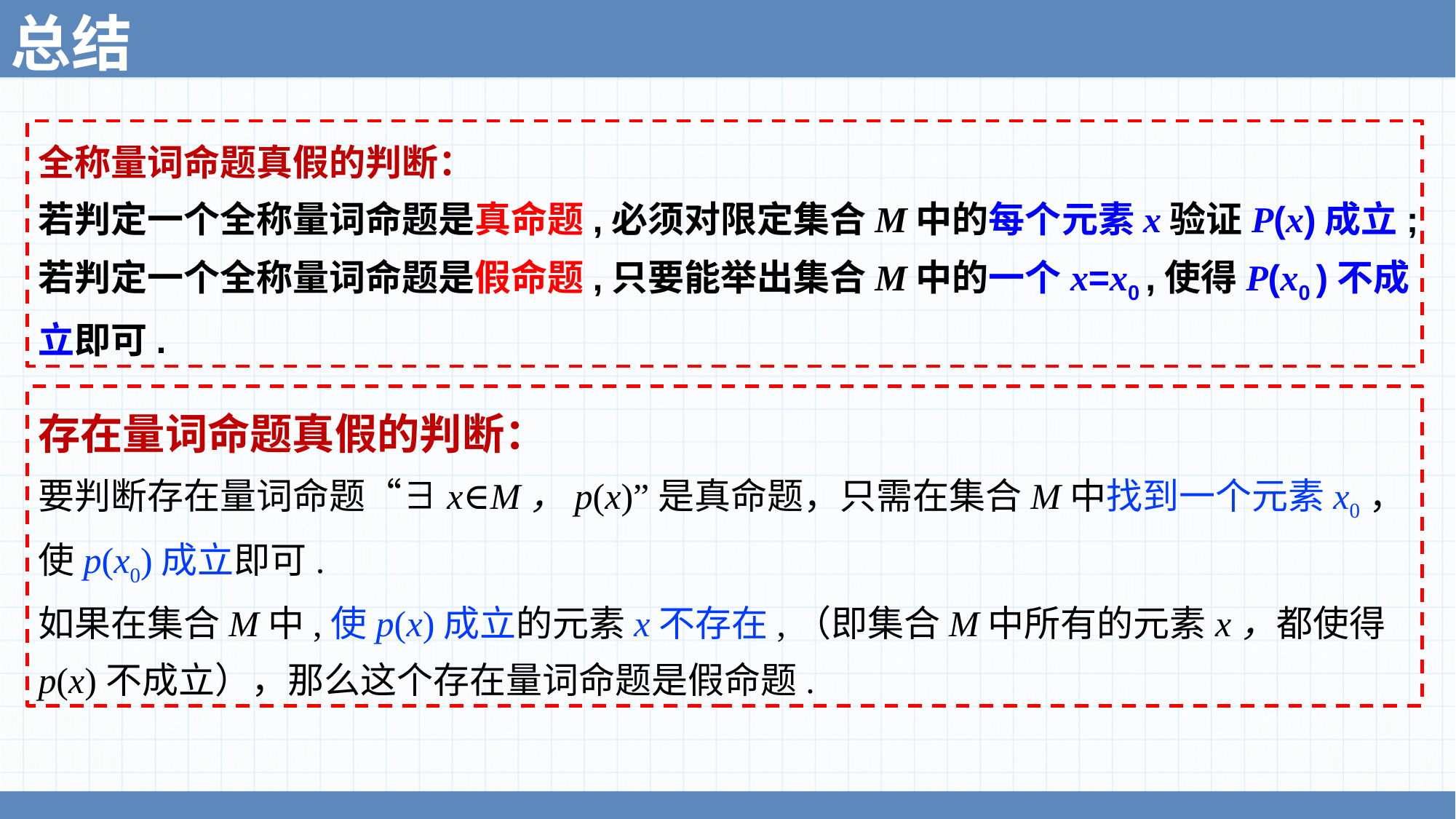

总结
全称量词命题真假的判断：
若判定一个全称量词命题是真命题,必须对限定集合M中的每个元素x验证P(x)成立;
若判定一个全称量词命题是假命题,只要能举出集合M中的一个x=x0 ,使得P(x0 )不成立即可.
存在量词命题真假的判断：
要判断存在量词命题“∃x∈M，p(x)”是真命题，只需在集合M中找到一个元素x0，使p(x0)成立即可.
如果在集合M中,使p(x)成立的元素x不存在,（即集合M中所有的元素x，都使得p(x)不成立），那么这个存在量词命题是假命题.